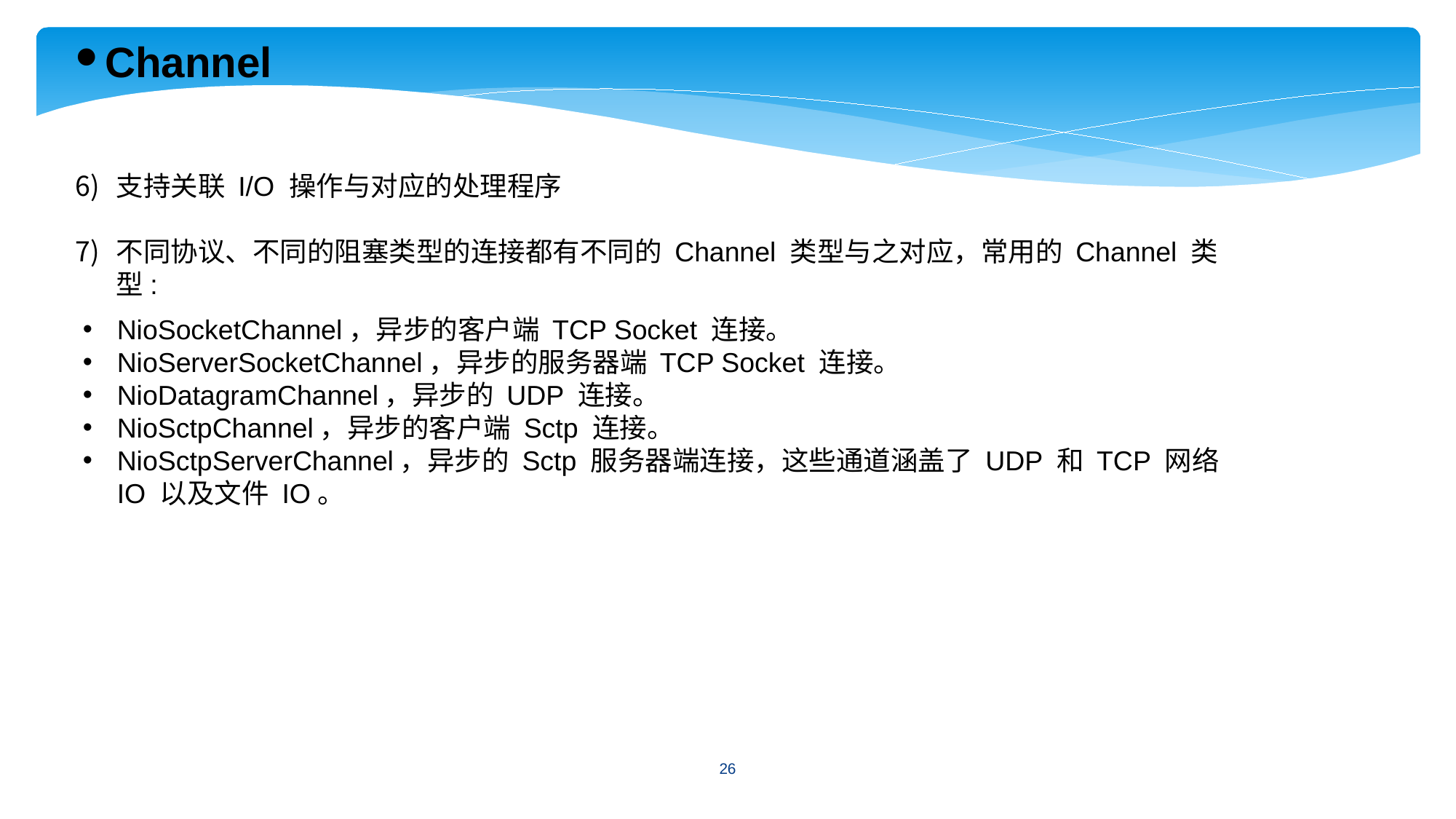

Channel
支持关联 I/O 操作与对应的处理程序

不同协议、不同的阻塞类型的连接都有不同的 Channel 类型与之对应，常用的 Channel 类型:

NioSocketChannel，异步的客户端 TCP Socket 连接。
NioServerSocketChannel，异步的服务器端 TCP Socket 连接。
NioDatagramChannel，异步的 UDP 连接。
NioSctpChannel，异步的客户端 Sctp 连接。
NioSctpServerChannel，异步的 Sctp 服务器端连接，这些通道涵盖了 UDP 和 TCP 网络 IO 以及文件 IO。

26